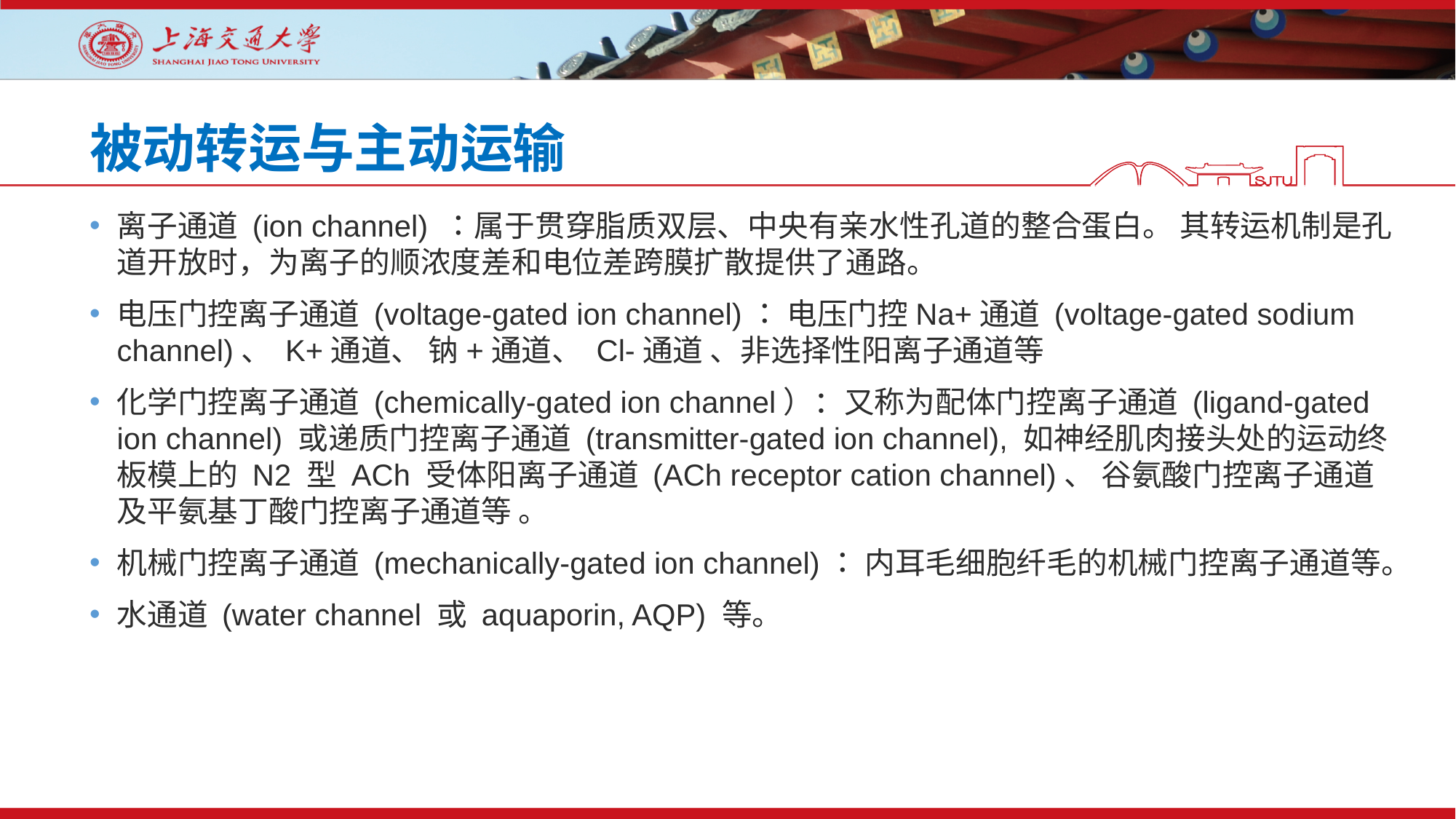

# 被动转运与主动运输
离子通道 (ion channel) ：属于贯穿脂质双层、中央有亲水性孔道的整合蛋白。 其转运机制是孔道开放时，为离子的顺浓度差和电位差跨膜扩散提供了通路。
电压门控离子通道 (voltage-gated ion channel)： 电压门控Na+通道 (voltage-gated sodium channel)、 K+通道、 钠+通道、 Cl-通道 、非选择性阳离子通道等
化学门控离子通道 (chemically-gated ion channel）：又称为配体门控离子通道 (ligand-gated ion channel) 或递质门控离子通道 (transmitter-gated ion channel), 如神经肌肉接头处的运动终板模上的 N2 型 ACh 受体阳离子通道 (ACh receptor cation channel)、 谷氨酸门控离子通道及平氨基丁酸门控离子通道等 。
机械门控离子通道 (mechanically-gated ion channel)： 内耳毛细胞纤毛的机械门控离子通道等。
水通道 (water channel 或 aquaporin, AQP) 等。